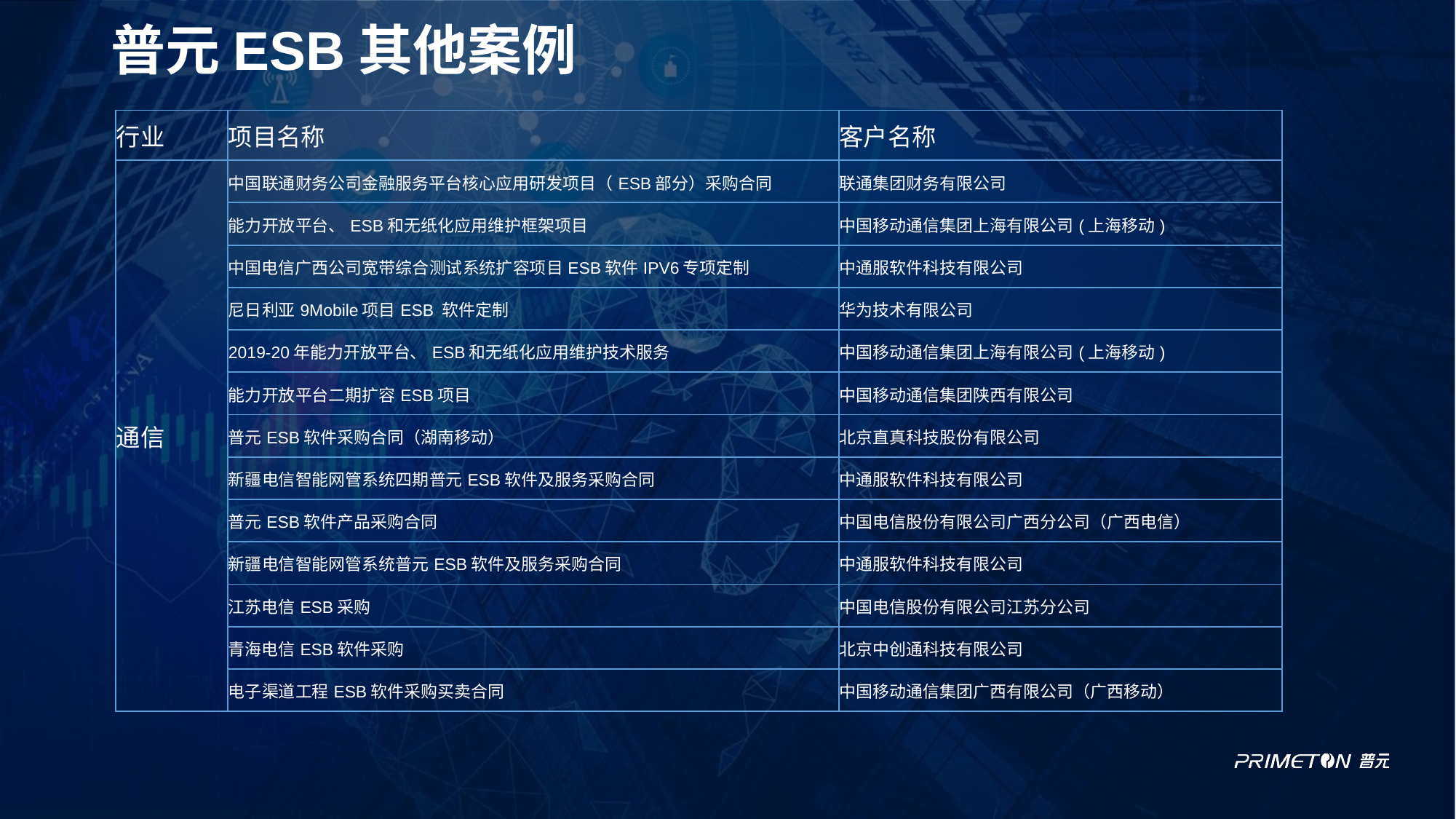

# 普元ESB其他案例
| 行业 | 项目名称 | 客户名称 |
| --- | --- | --- |
| 通信 | 中国联通财务公司金融服务平台核心应用研发项目（ESB部分）采购合同 | 联通集团财务有限公司 |
|  | 能力开放平台、ESB和无纸化应用维护框架项目 | 中国移动通信集团上海有限公司(上海移动) |
|  | 中国电信广西公司宽带综合测试系统扩容项目ESB软件IPV6专项定制 | 中通服软件科技有限公司 |
|  | 尼日利亚9Mobile项目ESB 软件定制 | 华为技术有限公司 |
|  | 2019-20年能力开放平台、ESB和无纸化应用维护技术服务 | 中国移动通信集团上海有限公司(上海移动) |
|  | 能力开放平台二期扩容ESB项目 | 中国移动通信集团陕西有限公司 |
|  | 普元ESB软件采购合同（湖南移动） | 北京直真科技股份有限公司 |
|  | 新疆电信智能网管系统四期普元ESB软件及服务采购合同 | 中通服软件科技有限公司 |
|  | 普元ESB软件产品采购合同 | 中国电信股份有限公司广西分公司（广西电信） |
|  | 新疆电信智能网管系统普元ESB软件及服务采购合同 | 中通服软件科技有限公司 |
|  | 江苏电信ESB采购 | 中国电信股份有限公司江苏分公司 |
|  | 青海电信ESB软件采购 | 北京中创通科技有限公司 |
|  | 电子渠道工程ESB软件采购买卖合同 | 中国移动通信集团广西有限公司（广西移动） |